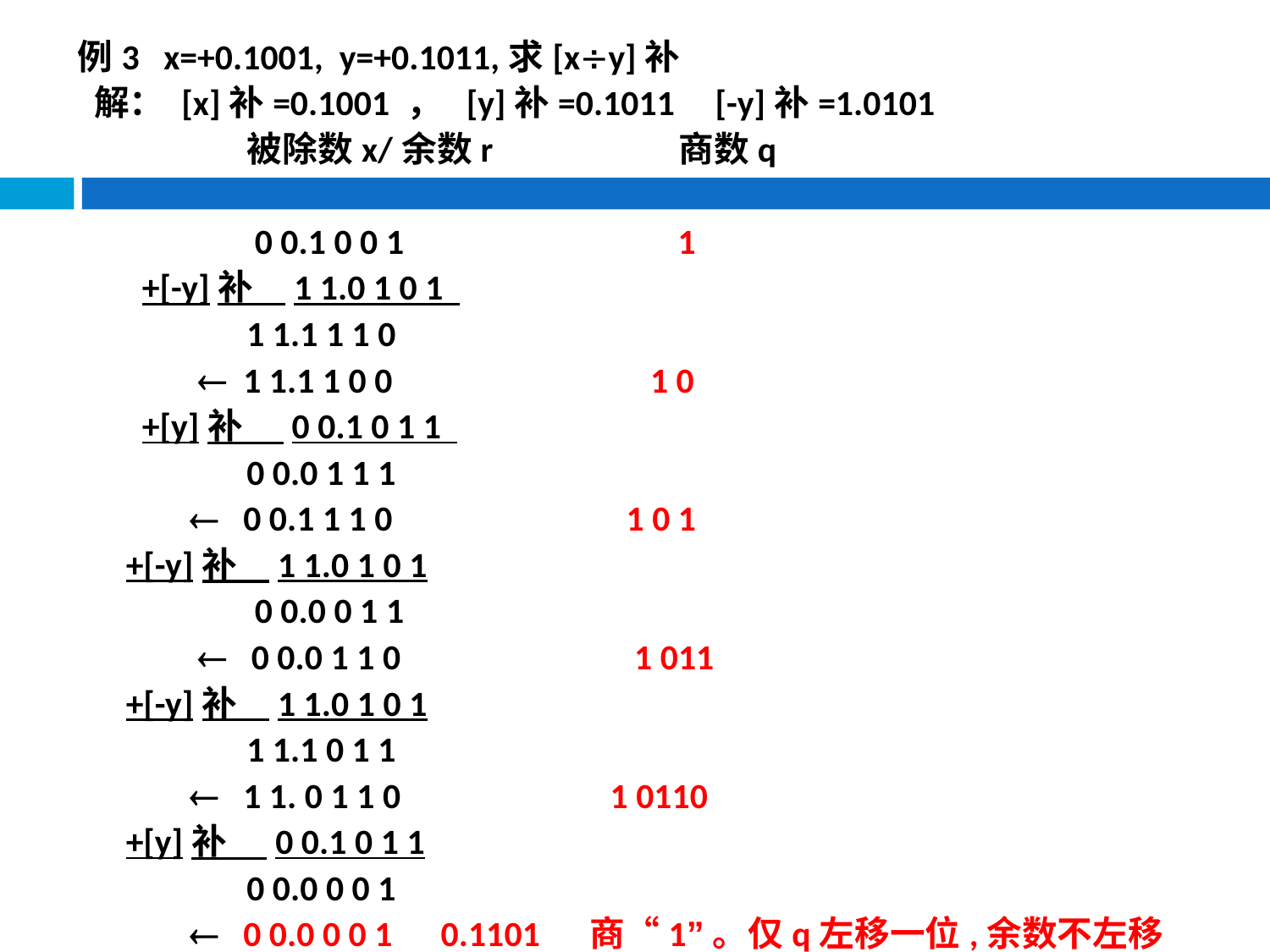

例3   x=+0.1001,  y=+0.1011,求[x÷y]补
 解： [x]补=0.1001 ，  [y]补=0.1011     [-y]补=1.0101
                    被除数x/余数r                      商数q

                      0 0.1 0 0 1                                  1
        +[-y]补    1 1.0 1 0 1
                     1 1.1 1 1 0
               ←  1 1.1 1 0 0                                1 0
        +[y]补     0 0.1 0 1 1
                     0 0.0 1 1 1
              ←   0 0.1 1 1 0                             1 0 1
      +[-y]补    1 1.0 1 0 1
                      0 0.0 0 1 1
               ←   0 0.0 1 1 0                             1 011
      +[-y]补    1 1.0 1 0 1
                     1 1.1 0 1 1
              ←   1 1. 0 1 1 0                          1 0110
      +[y]补     0 0.1 0 1 1
                     0 0.0 0 0 1
              ←   0 0.0 0 0 1      0.1101     商“1”。仅q左移一位,余数不左移